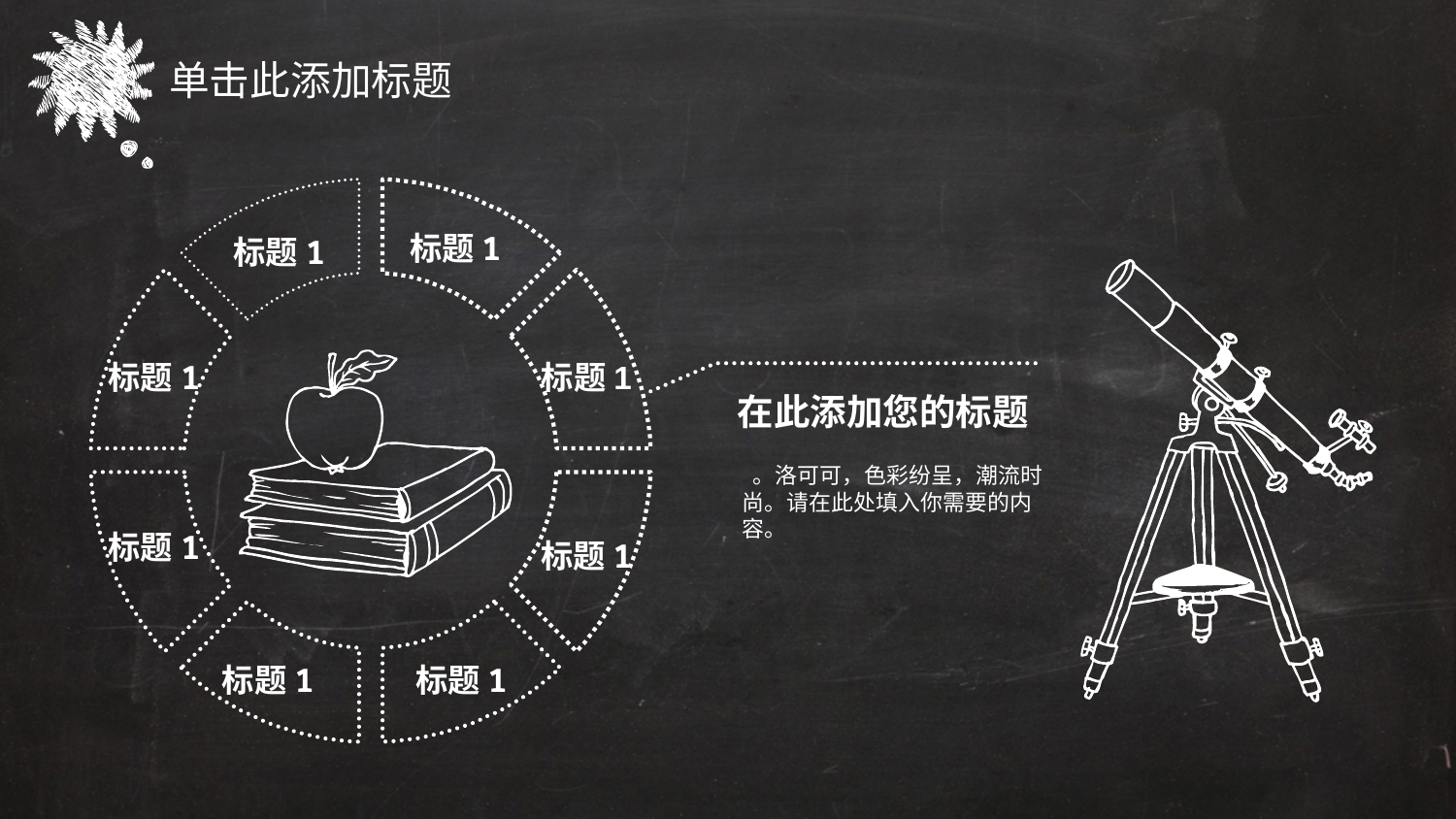

单击此添加标题

标题1
标题1

标题1
标题1

在此添加您的标题
 。洛可可，色彩纷呈，潮流时尚。请在此处填入你需要的内容。

标题1
标题1

标题1
标题1